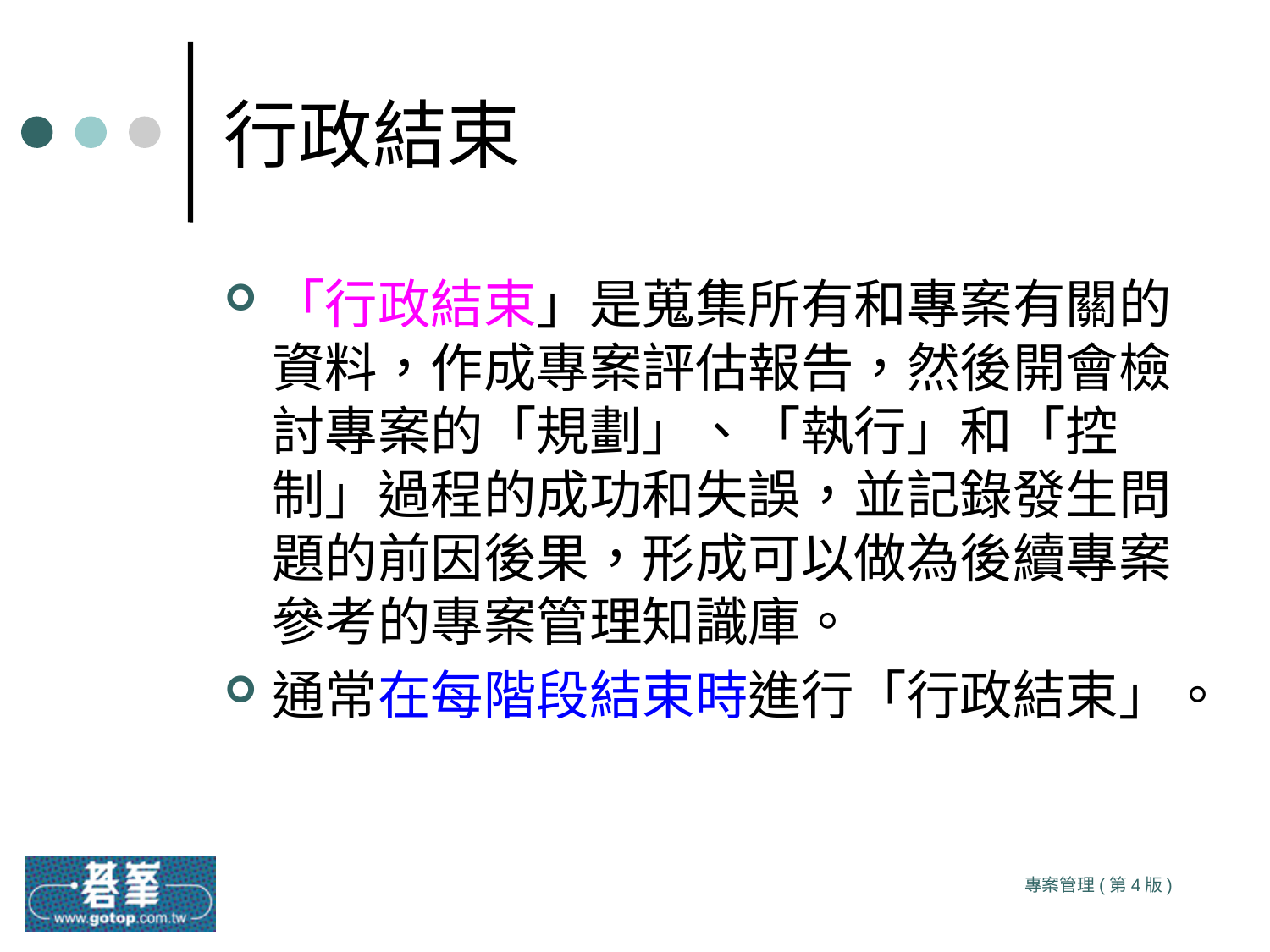

# 行政結束
「行政結束」是蒐集所有和專案有關的資料，作成專案評估報告，然後開會檢討專案的「規劃」、「執行」和「控制」過程的成功和失誤，並記錄發生問題的前因後果，形成可以做為後續專案參考的專案管理知識庫。
通常在每階段結束時進行「行政結束」。
專案管理(第4版)